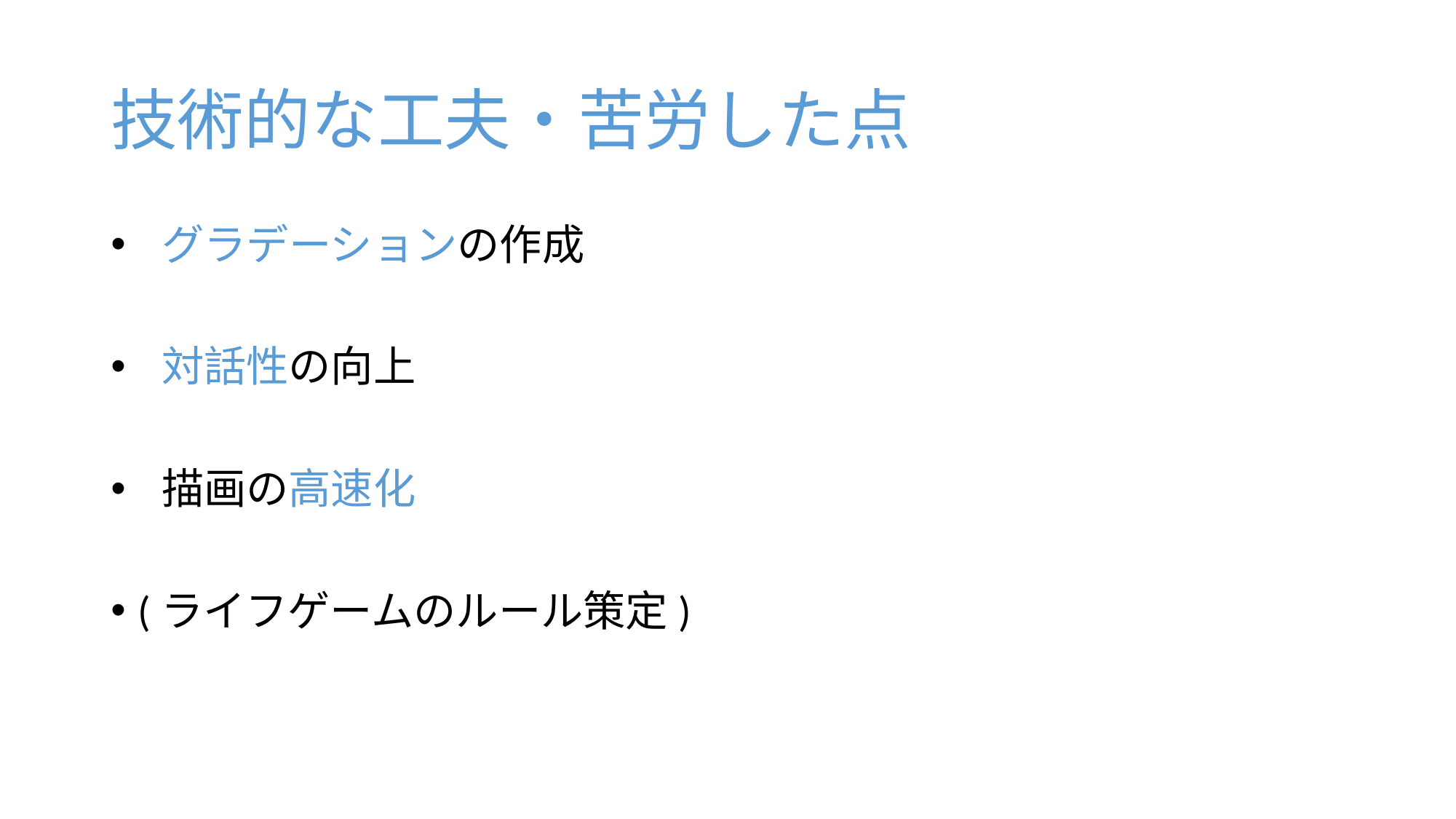

技術的な工夫・苦労した点
 グラデーションの作成

 対話性の向上

 描画の高速化

(ライフゲームのルール策定)